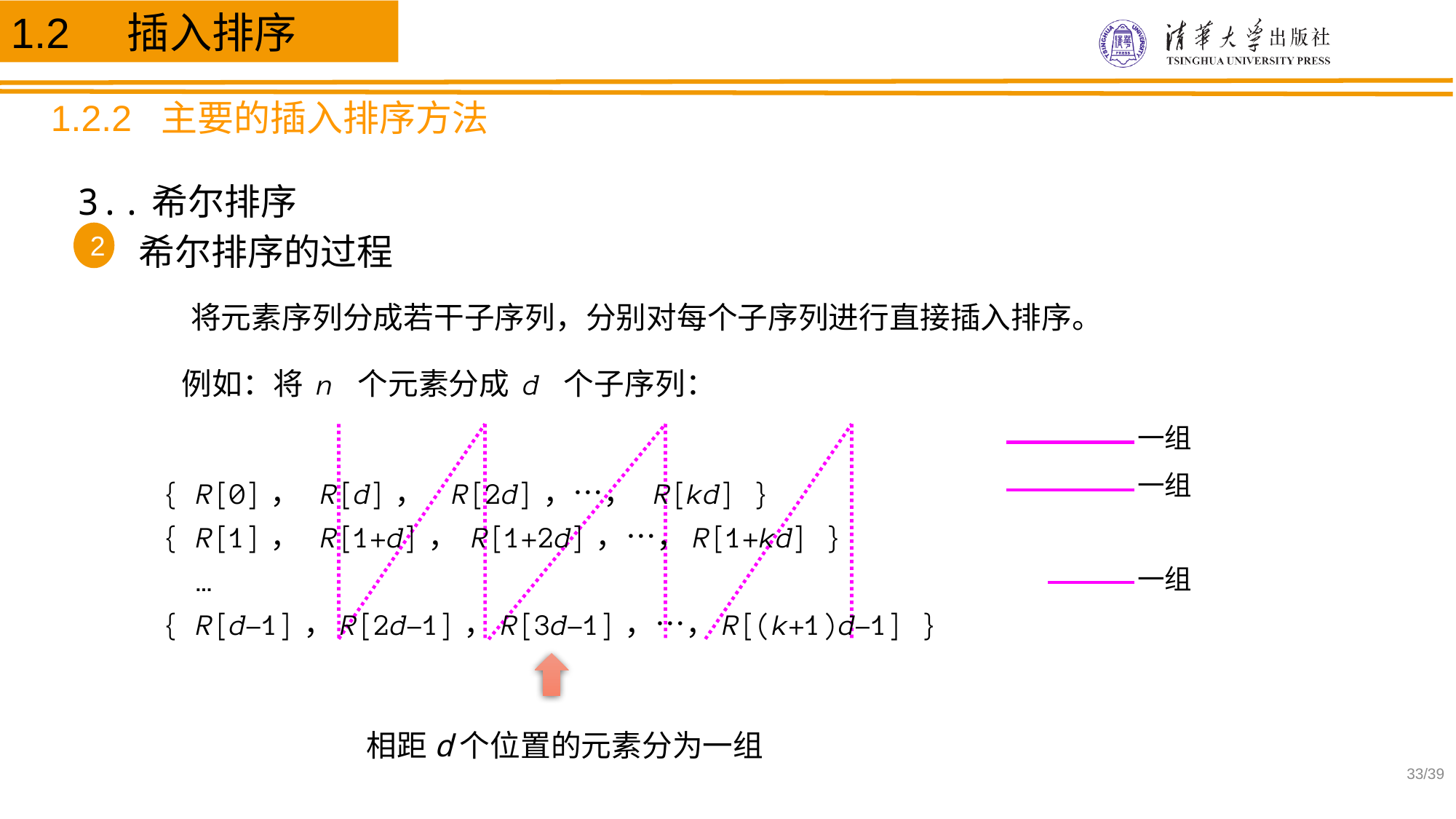

1.2    插入排序
1.2.2  主要的插入排序方法
3..希尔排序
2
   希尔排序的过程
 将元素序列分成若干子序列，分别对每个子序列进行直接插入排序。
例如：将 n 个元素分成 d 个子序列：

一组
一组
一组

  { R[0]，  R[d]，   R[2d]，…，  R[kd] }
  { R[1]，  R[1+d]， R[1+2d]，…，R[1+kd] }
    …
  { R[d-1]，R[2d-1]，R[3d-1]，…，R[(k+1)d-1] }

相距d个位置的元素分为一组
33/39